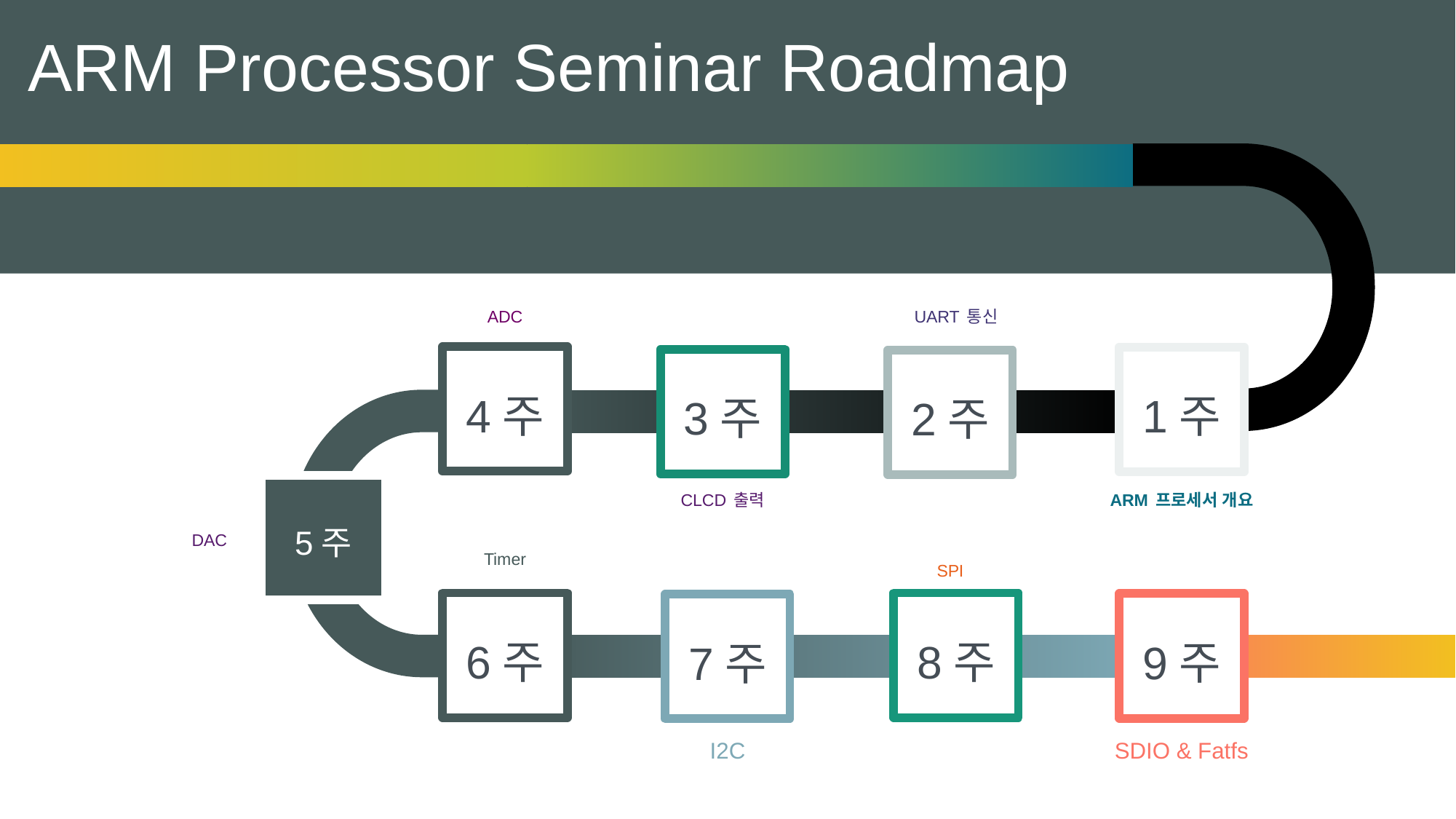

# ARM Processor Seminar Roadmap
ADC
UART 통신
4주
1주
3주
2주
5주
CLCD 출력
ARM 프로세서 개요
DAC
Timer
SPI
6주
8주
9주
7주
I2C
SDIO & Fatfs